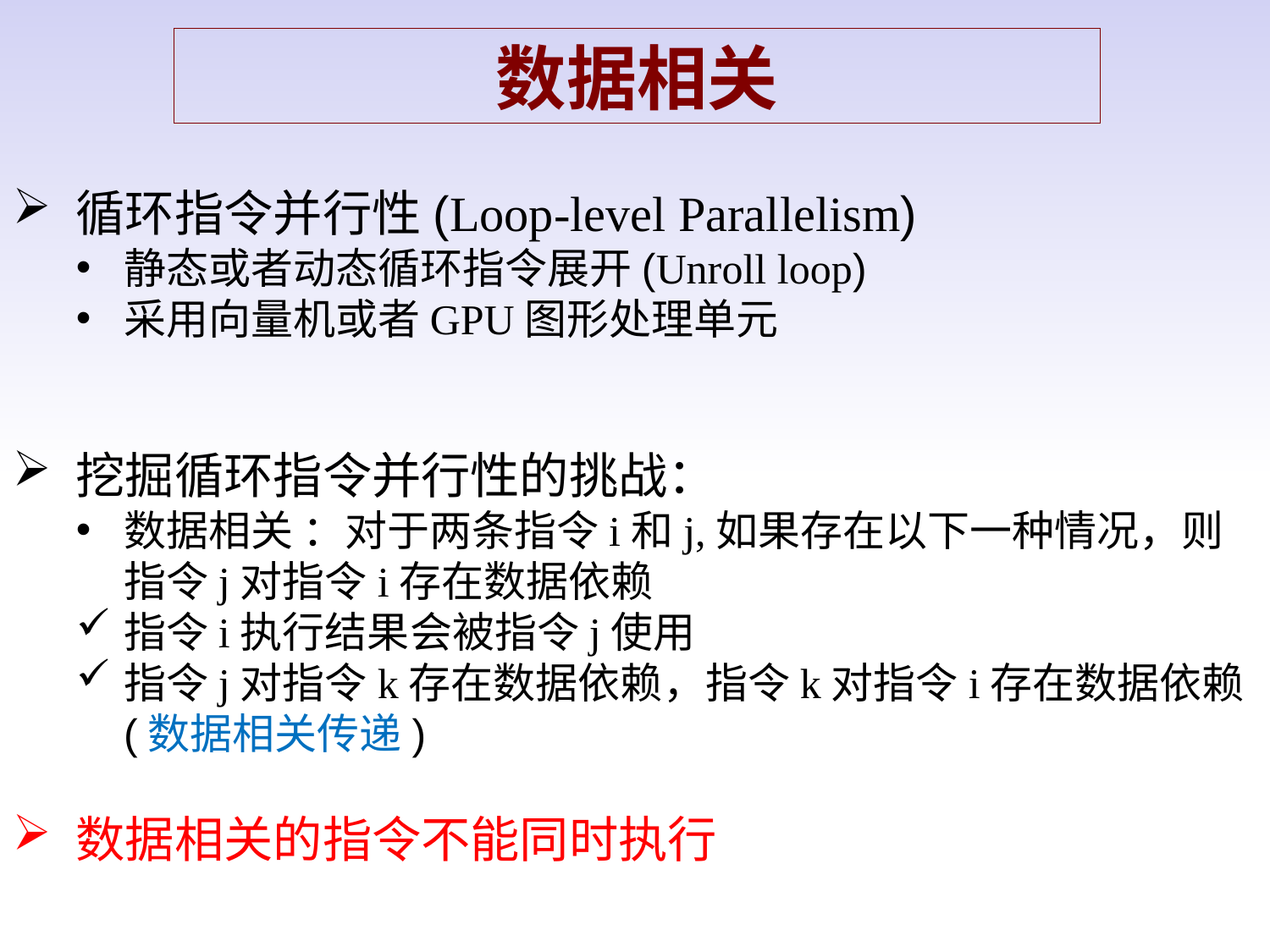

数据相关
循环指令并行性(Loop-level Parallelism)
静态或者动态循环指令展开(Unroll loop)
采用向量机或者GPU图形处理单元

挖掘循环指令并行性的挑战：
数据相关 ：对于两条指令i和j,如果存在以下一种情况，则指令j对指令i存在数据依赖
指令i执行结果会被指令j使用
指令j对指令k存在数据依赖，指令k对指令i存在数据依赖(数据相关传递)

数据相关的指令不能同时执行